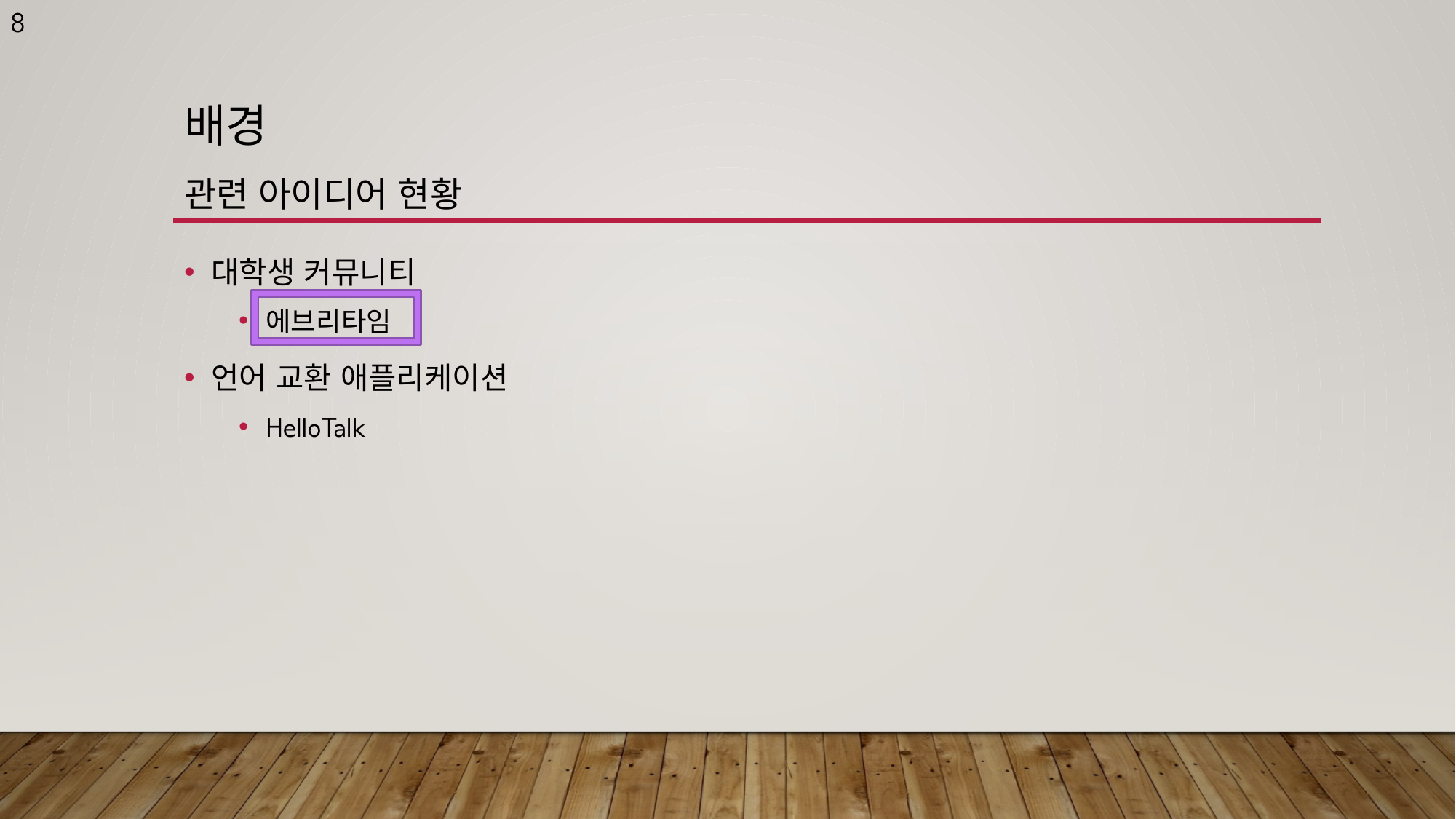

8
# 배경 관련 아이디어 현황
대학생 커뮤니티
에브리타임
언어 교환 애플리케이션
HelloTalk